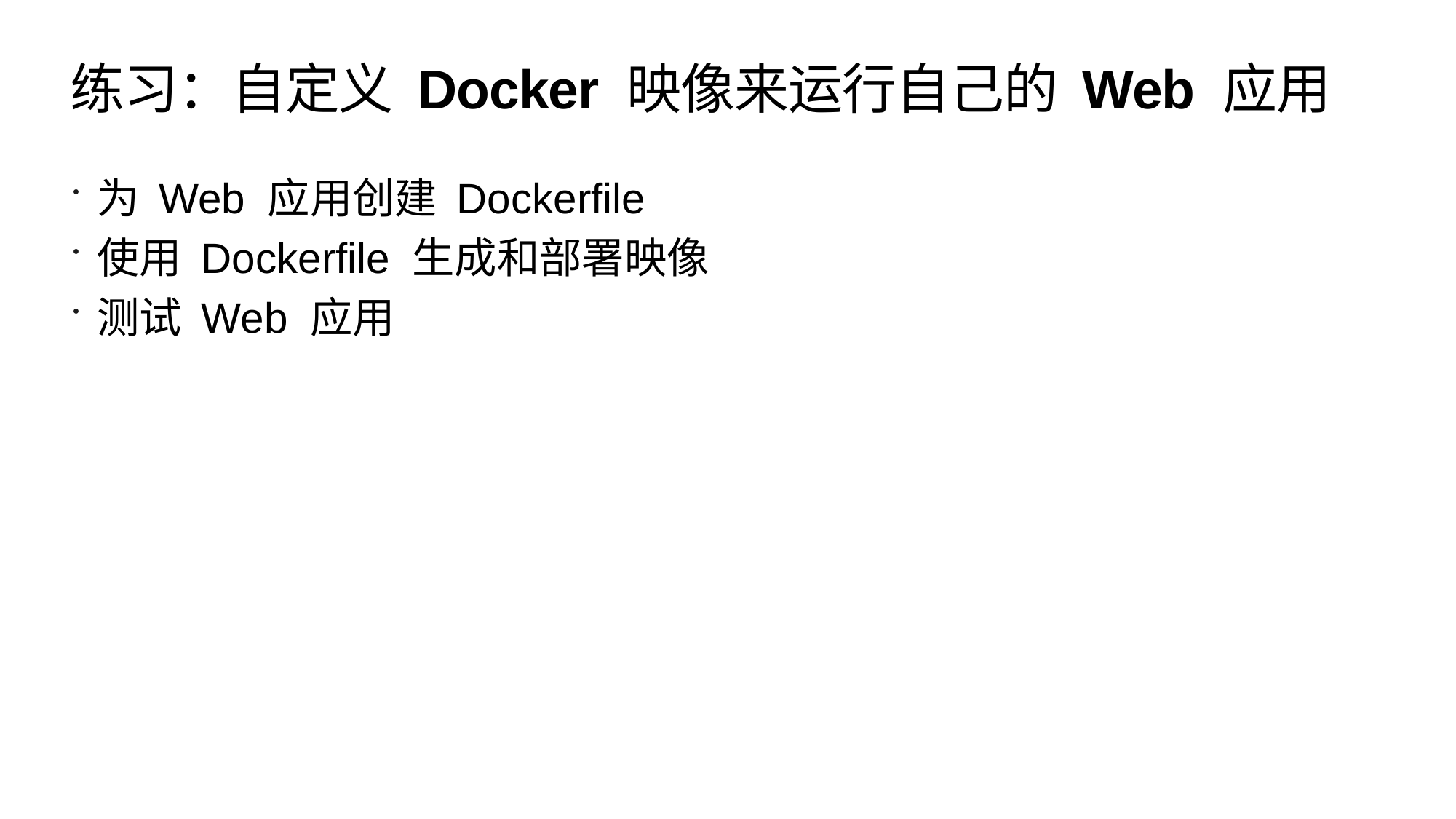

# 练习：自定义 Docker 映像来运行自己的 Web 应用
为 Web 应用创建 Dockerfile
使用 Dockerfile 生成和部署映像
测试 Web 应用